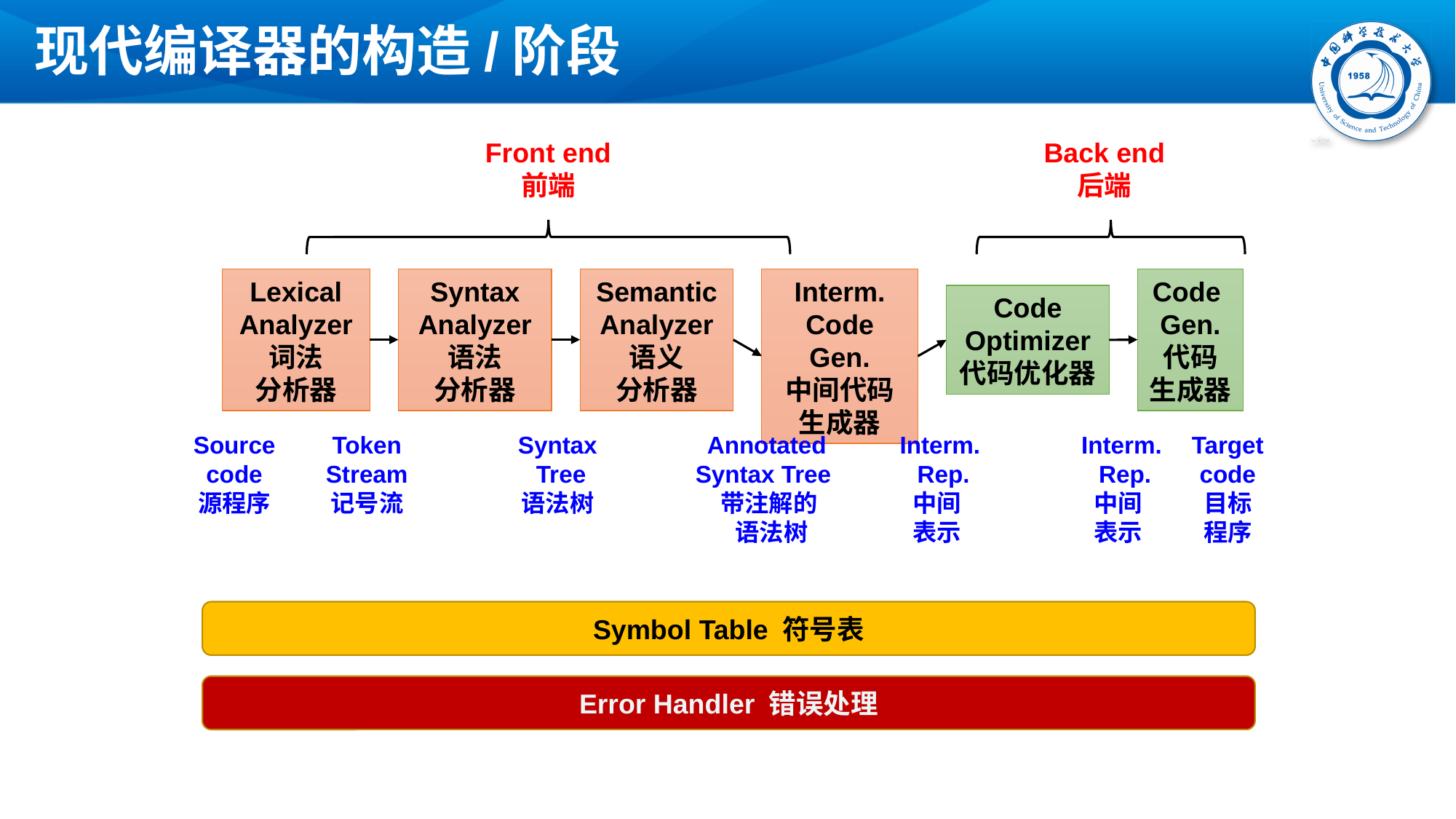

# 现代编译器的构造/阶段

Front end
前端
Back end
后端
Lexical Analyzer
词法
分析器
Syntax
Analyzer
语法
分析器
Semantic Analyzer
语义
分析器
Interm. Code Gen.
中间代码
生成器
Code
Gen.
代码
生成器
Code
Optimizer
代码优化器
Token
Stream
记号流
Syntax
 Tree
语法树
 Annotated
Syntax Tree
 带注解的
  语法树
 Interm.
  Rep.
中间
表示
 Interm.
  Rep.
中间
表示
Target
code
目标
程序
Source code
源程序
Symbol Table 符号表
Error Handler 错误处理